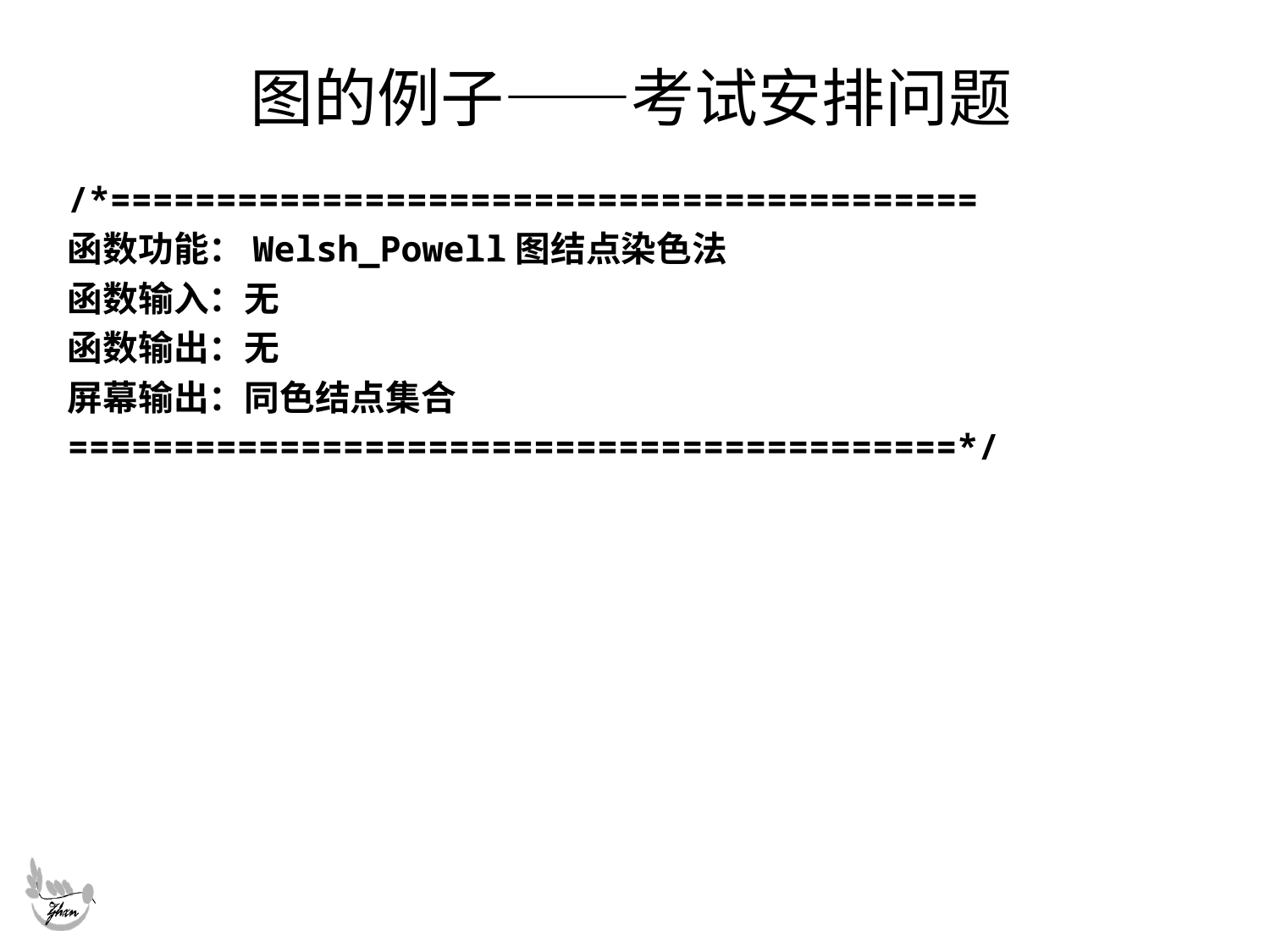

# 图的例子——考试安排问题
/*=========================================
函数功能：Welsh_Powell图结点染色法
函数输入：无
函数输出：无
屏幕输出：同色结点集合
==========================================*/

67